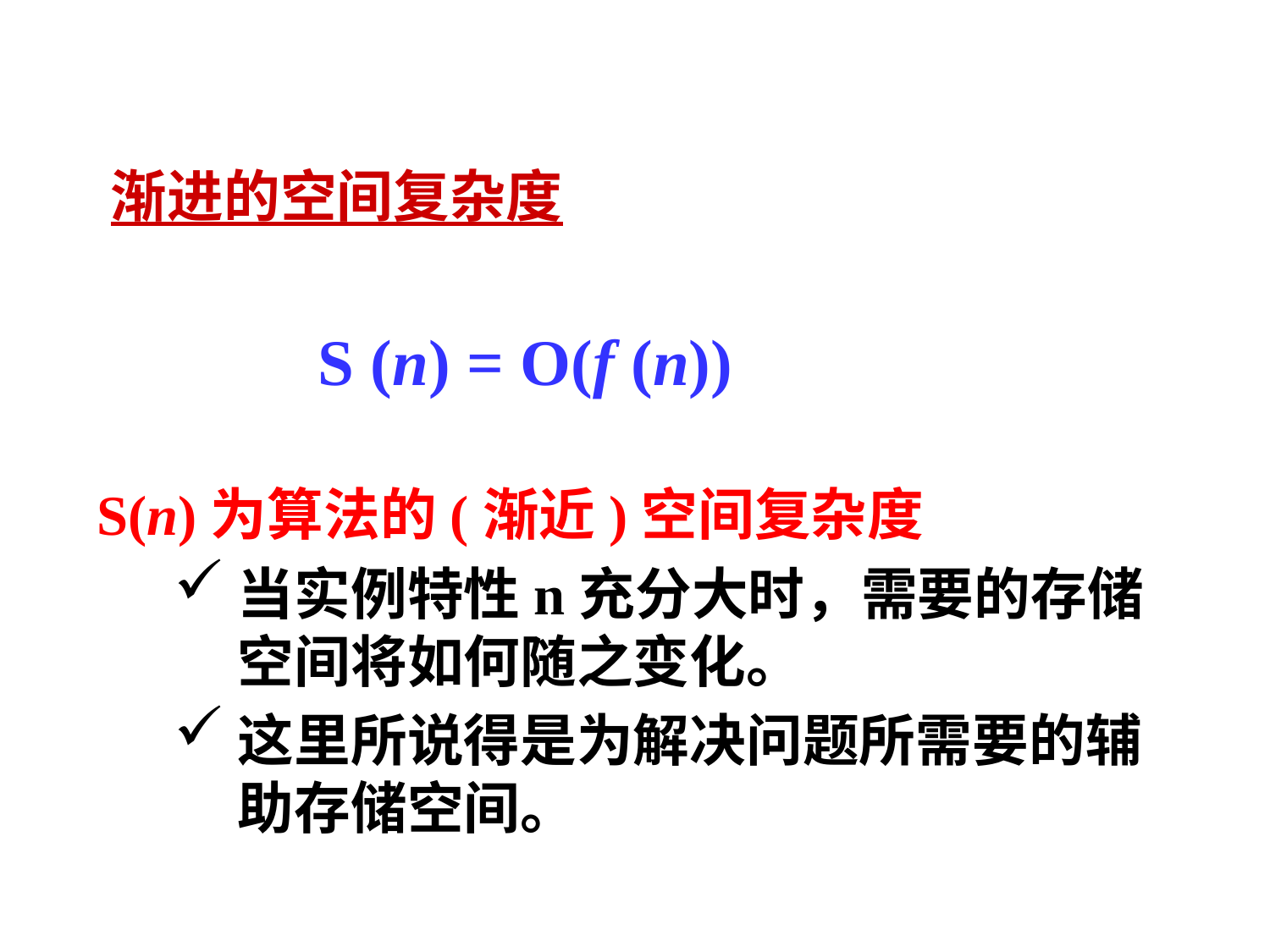

渐进的空间复杂度

		  S (n) = O(f (n))

当实例特性n充分大时，需要的存储空间将如何随之变化。
这里所说得是为解决问题所需要的辅助存储空间。
S(n)为算法的(渐近)空间复杂度